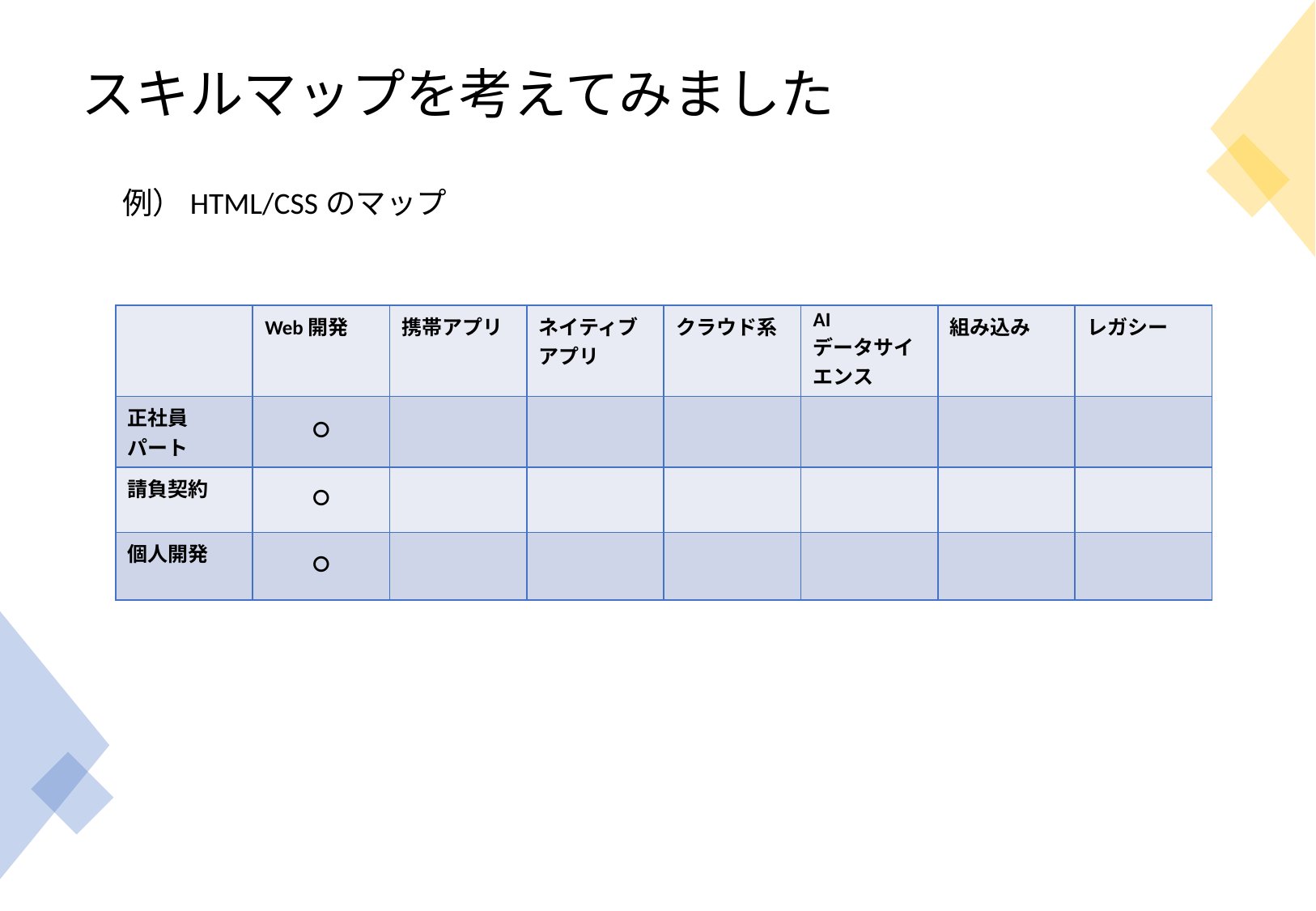

# スキルマップを考えてみました
例）HTML/CSSのマップ
|  | Web開発 | 携帯アプリ | ネイティブアプリ | クラウド系 | AI データサイエンス | 組み込み | レガシー |
| --- | --- | --- | --- | --- | --- | --- | --- |
| 正社員 パート | ○ |  |  |  |  |  |  |
| 請負契約 | ○ |  |  |  |  |  |  |
| 個人開発 | ○ |  |  |  |  |  |  |